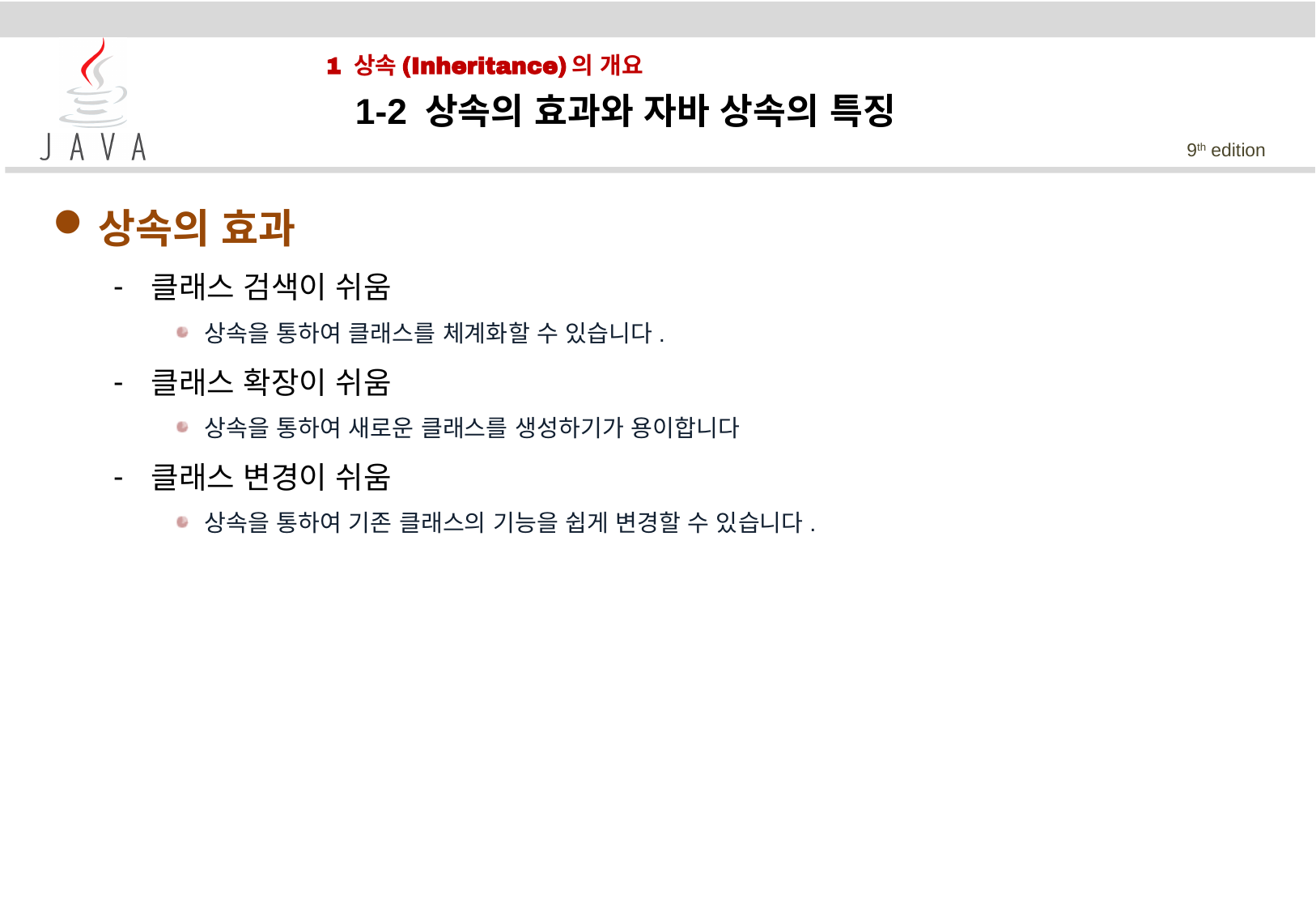

# 1 상속(Inheritance)의 개요
   1-2 상속의 효과와 자바 상속의 특징
상속의 효과
클래스 검색이 쉬움
상속을 통하여 클래스를 체계화할 수 있습니다.
클래스 확장이 쉬움
상속을 통하여 새로운 클래스를 생성하기가 용이합니다
클래스 변경이 쉬움
상속을 통하여 기존 클래스의 기능을 쉽게 변경할 수 있습니다.